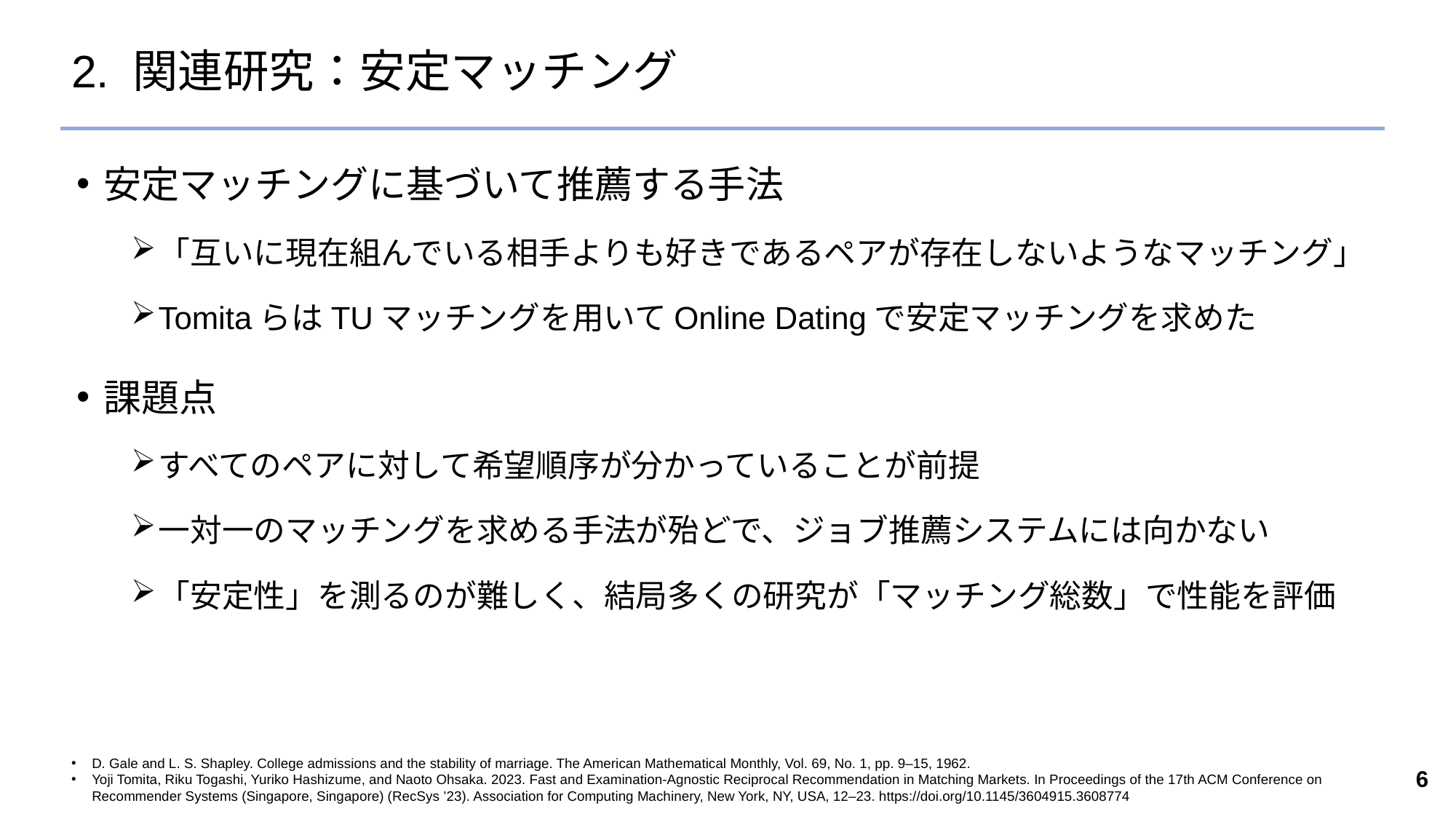

# 2. 関連研究：安定マッチング
安定マッチングに基づいて推薦する手法
「互いに現在組んでいる相手よりも好きであるペアが存在しないようなマッチング」
TomitaらはTUマッチングを用いてOnline Datingで安定マッチングを求めた
課題点
すべてのペアに対して希望順序が分かっていることが前提
一対一のマッチングを求める手法が殆どで、ジョブ推薦システムには向かない
「安定性」を測るのが難しく、結局多くの研究が「マッチング総数」で性能を評価
D. Gale and L. S. Shapley. College admissions and the stability of marriage. The American Mathematical Monthly, Vol. 69, No. 1, pp. 9–15, 1962.
Yoji Tomita, Riku Togashi, Yuriko Hashizume, and Naoto Ohsaka. 2023. Fast and Examination-Agnostic Reciprocal Recommendation in Matching Markets. In Proceedings of the 17th ACM Conference on Recommender Systems (Singapore, Singapore) (RecSys ’23). Association for Computing Machinery, New York, NY, USA, 12–23. https://doi.org/10.1145/3604915.3608774
6